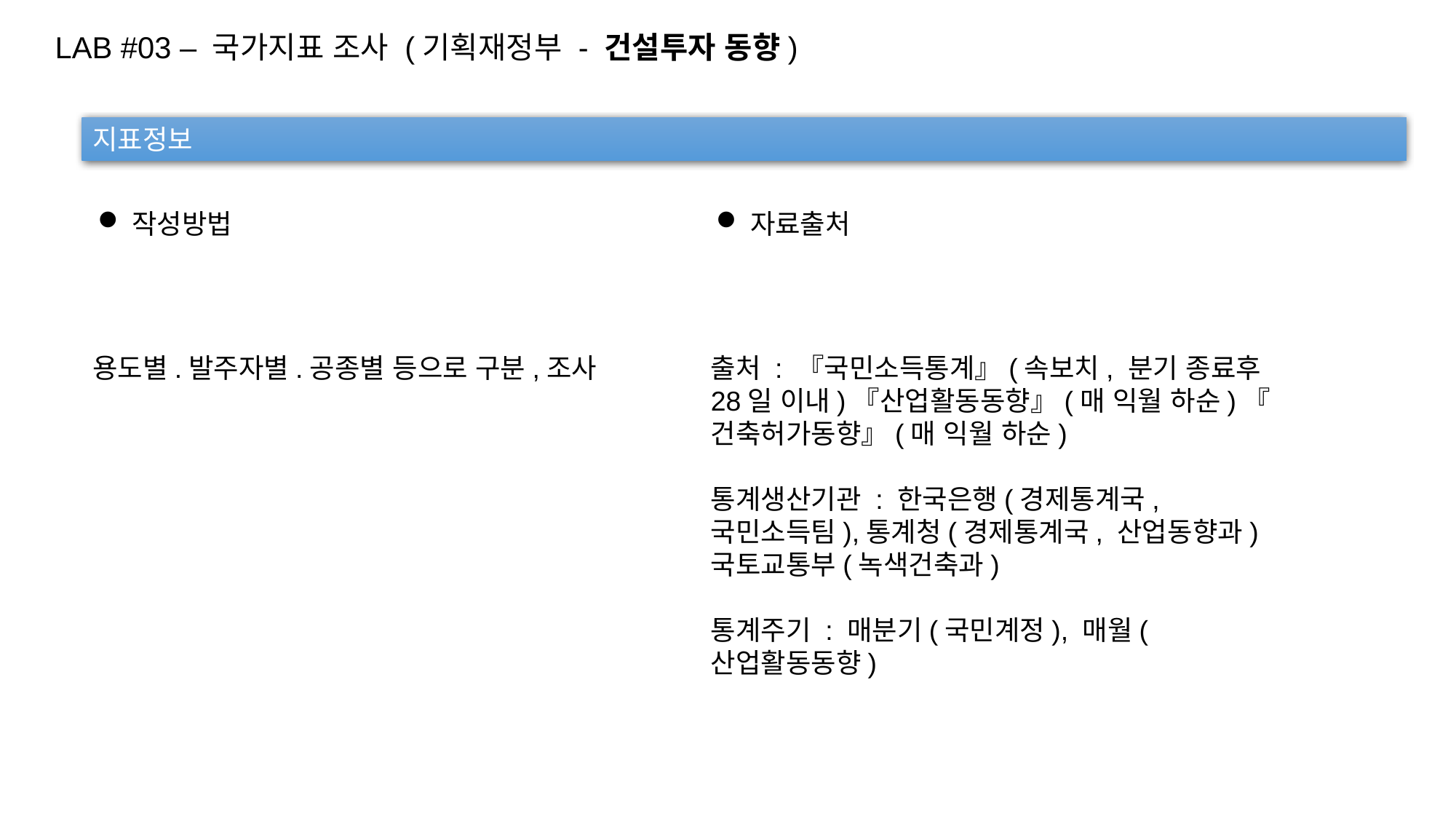

LAB #03 – 국가지표 조사 (기획재정부 - 건설투자 동향)
지표정보
작성방법
자료출처
용도별.발주자별.공종별 등으로 구분,조사
출처 : 『국민소득통계』(속보치, 분기 종료후 28일 이내)『산업활동동향』(매 익월 하순)『건축허가동향』(매 익월 하순)

통계생산기관 : 한국은행(경제통계국, 국민소득팀),통계청(경제통계국, 산업동향과)국토교통부(녹색건축과)

통계주기 : 매분기(국민계정), 매월(산업활동동향)